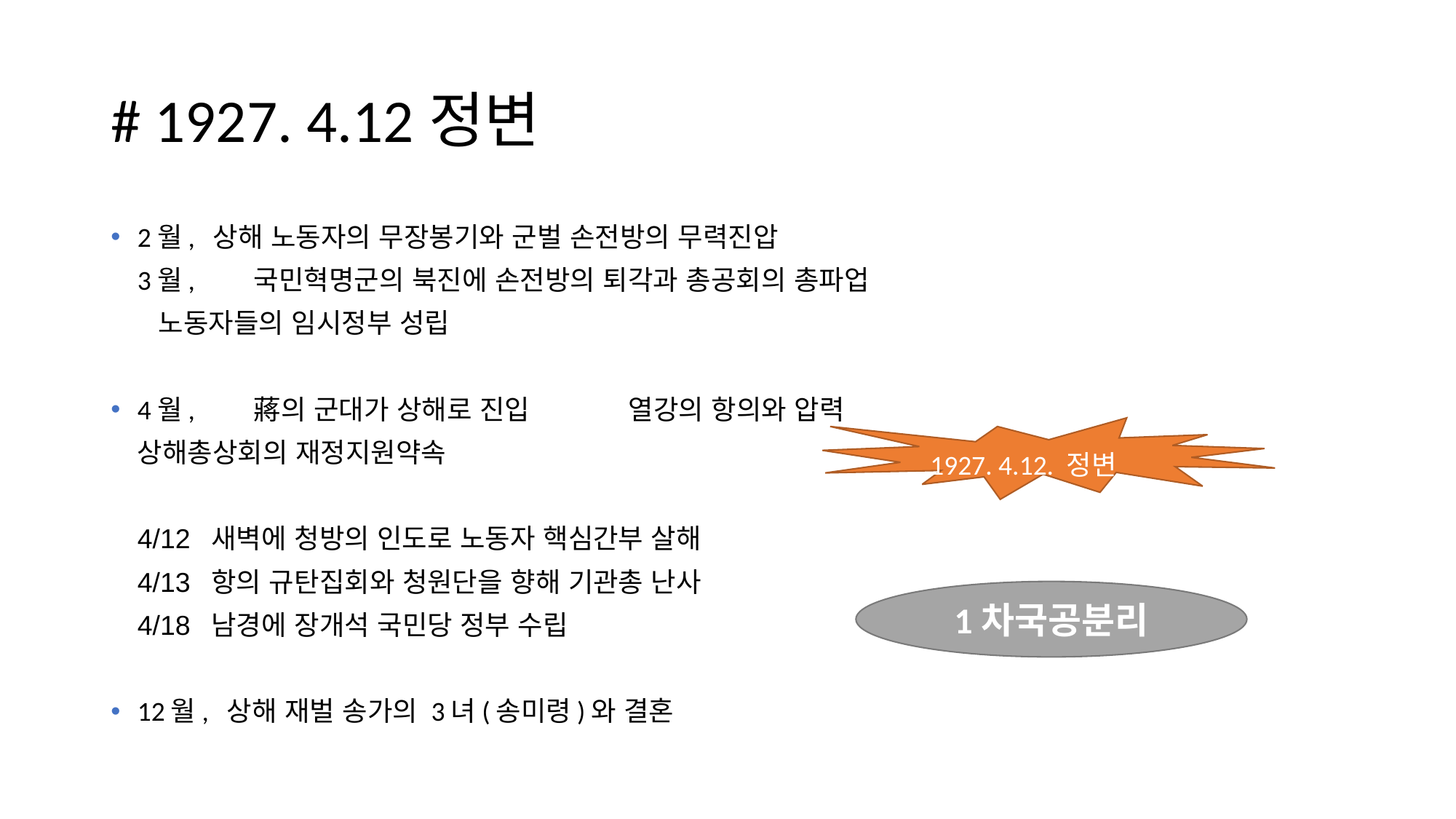

# # 1927. 4.12정변
2월,  상해 노동자의 무장봉기와 군벌 손전방의 무력진압
	3월,	  국민혁명군의 북진에 손전방의 퇴각과 총공회의 총파업
		  노동자들의 임시정부 성립

4월,	  蔣의 군대가 상해로 진입 	열강의 항의와 압력
						상해총상회의 재정지원약속

		4/12  새벽에 청방의 인도로 노동자 핵심간부 살해
		4/13  항의 규탄집회와 청원단을 향해 기관총 난사
		4/18  남경에 장개석 국민당 정부 수립

12월,  상해 재벌 송가의 3녀(송미령)와 결혼
1927. 4.12. 정변
1차국공분리